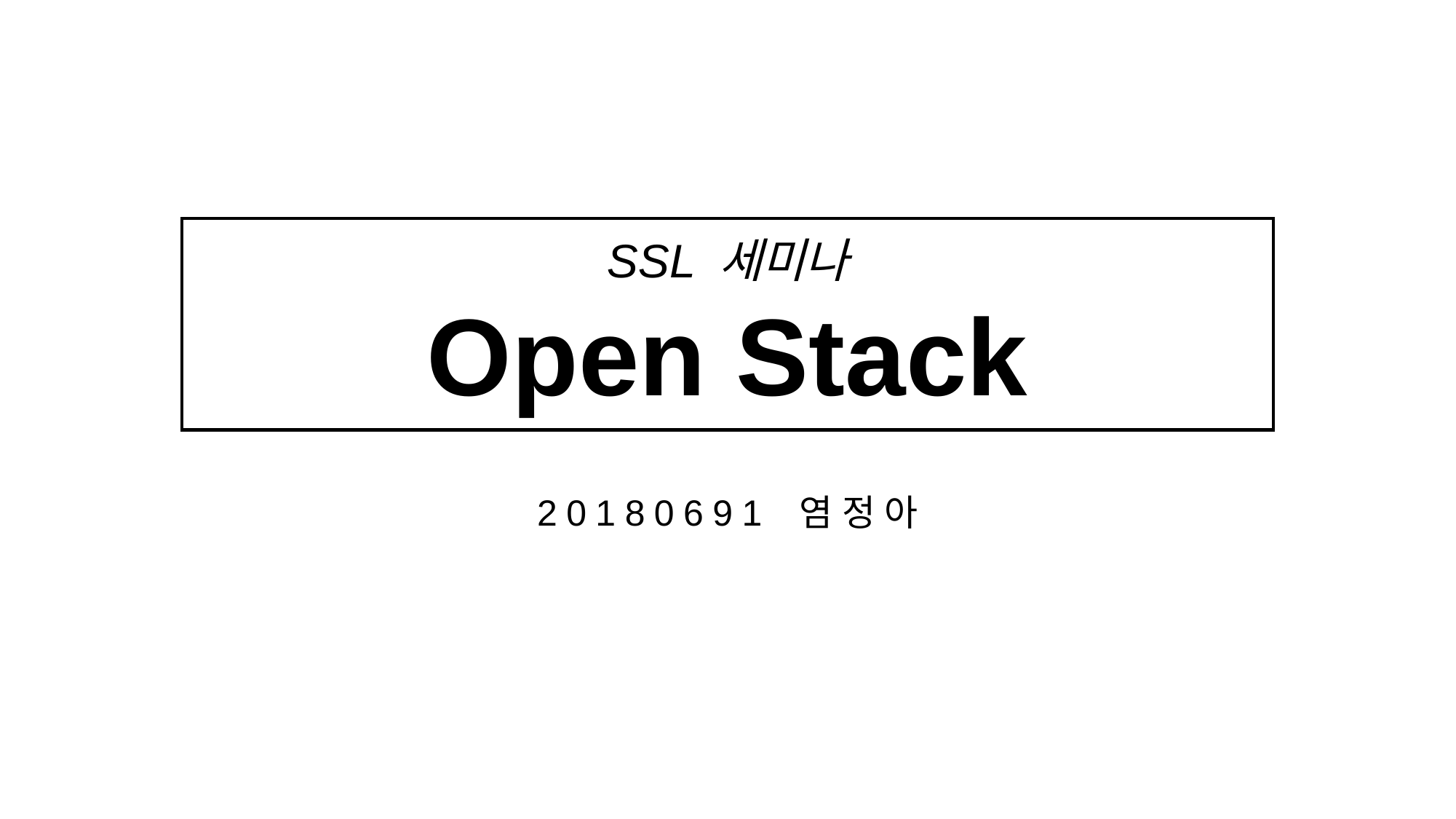

# SSL 세미나 Open Stack
20180691 염정아